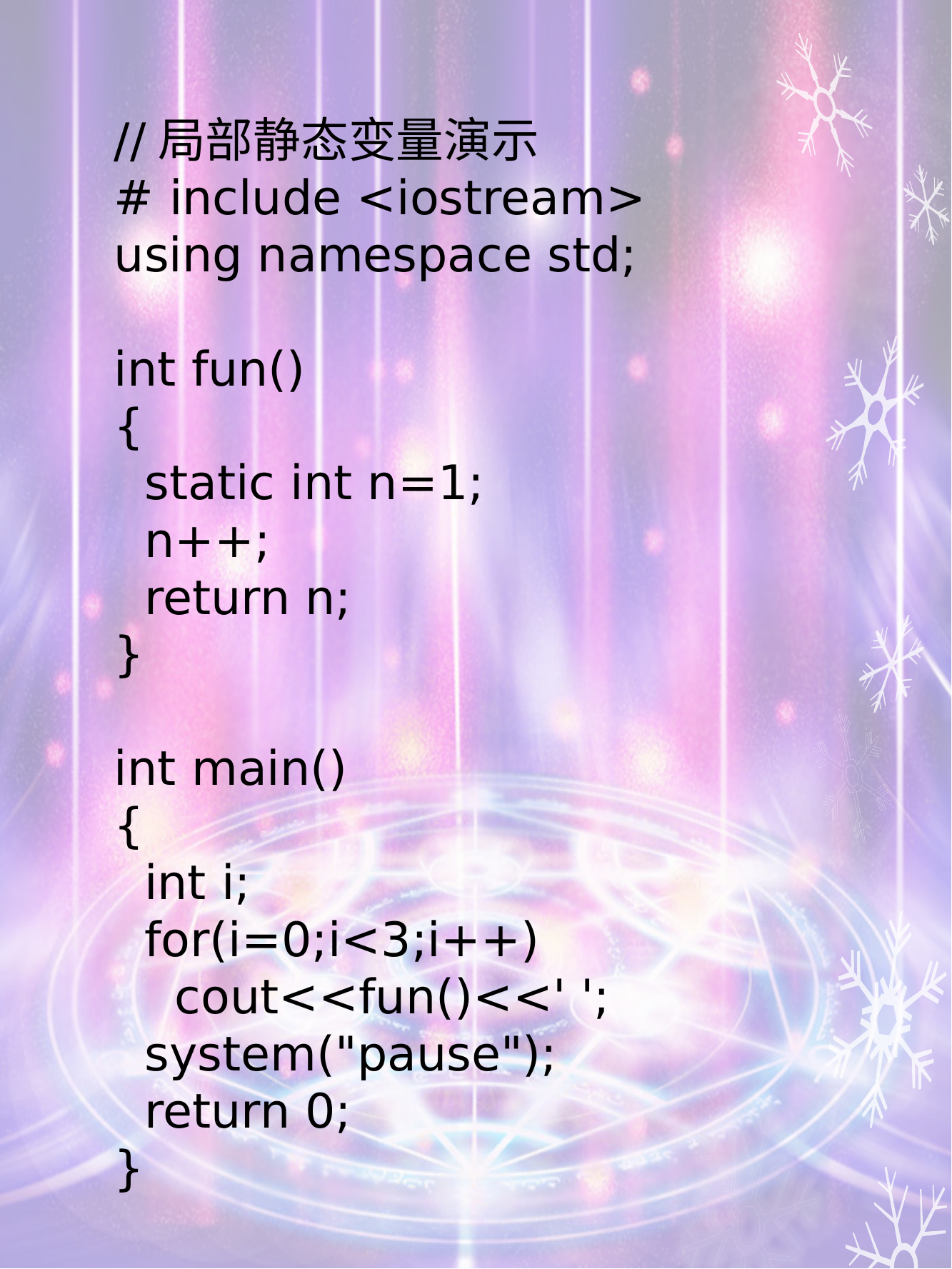

# //局部静态变量演示 # include <iostream> using namespace std;   int fun() { static int n=1; n++; return n; }   int main() { int i; for(i=0;i<3;i++) cout<<fun()<<' '; system("pause"); return 0; }